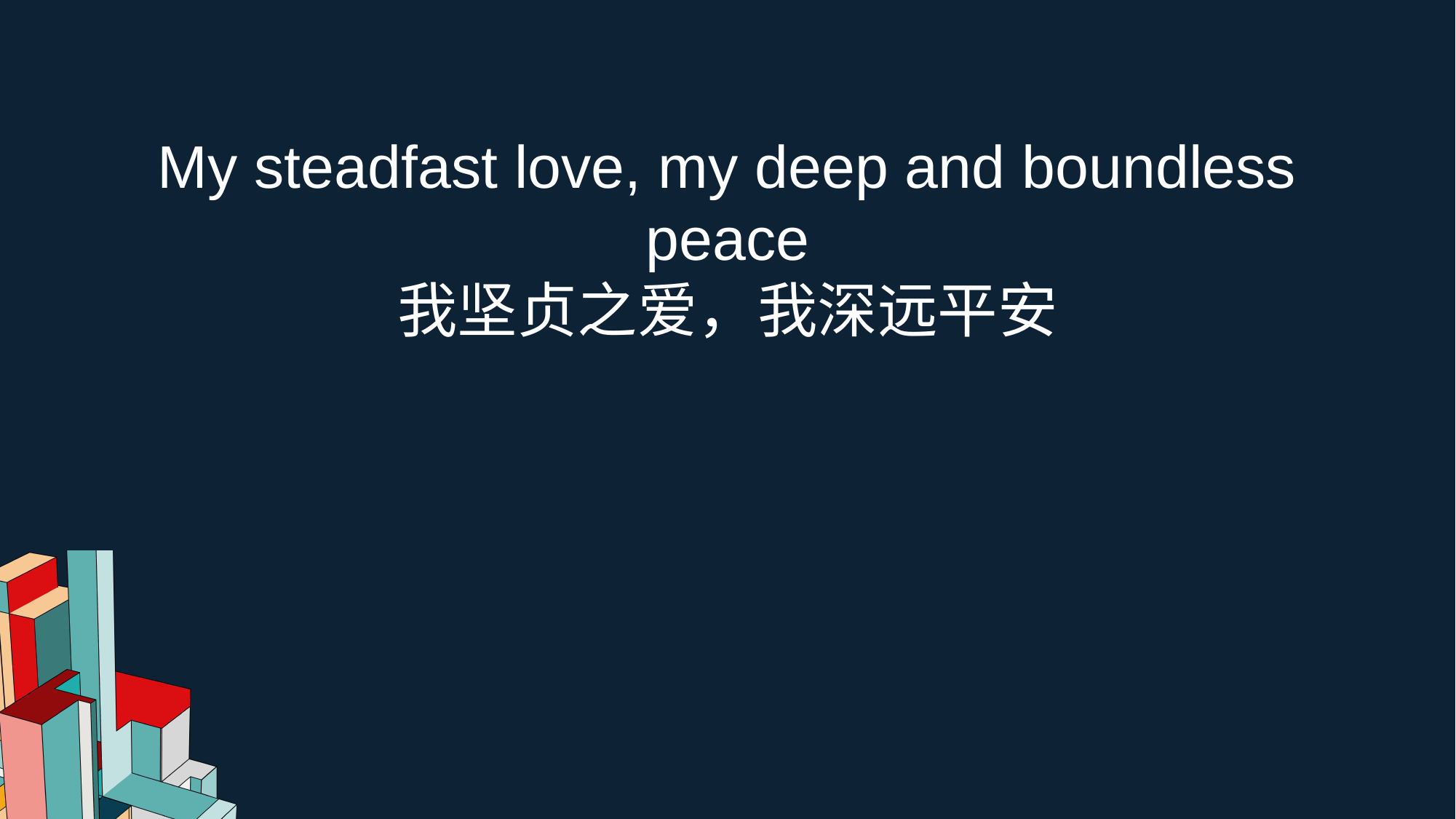

My steadfast love, my deep and boundless peace
我坚贞之爱，我深远平安